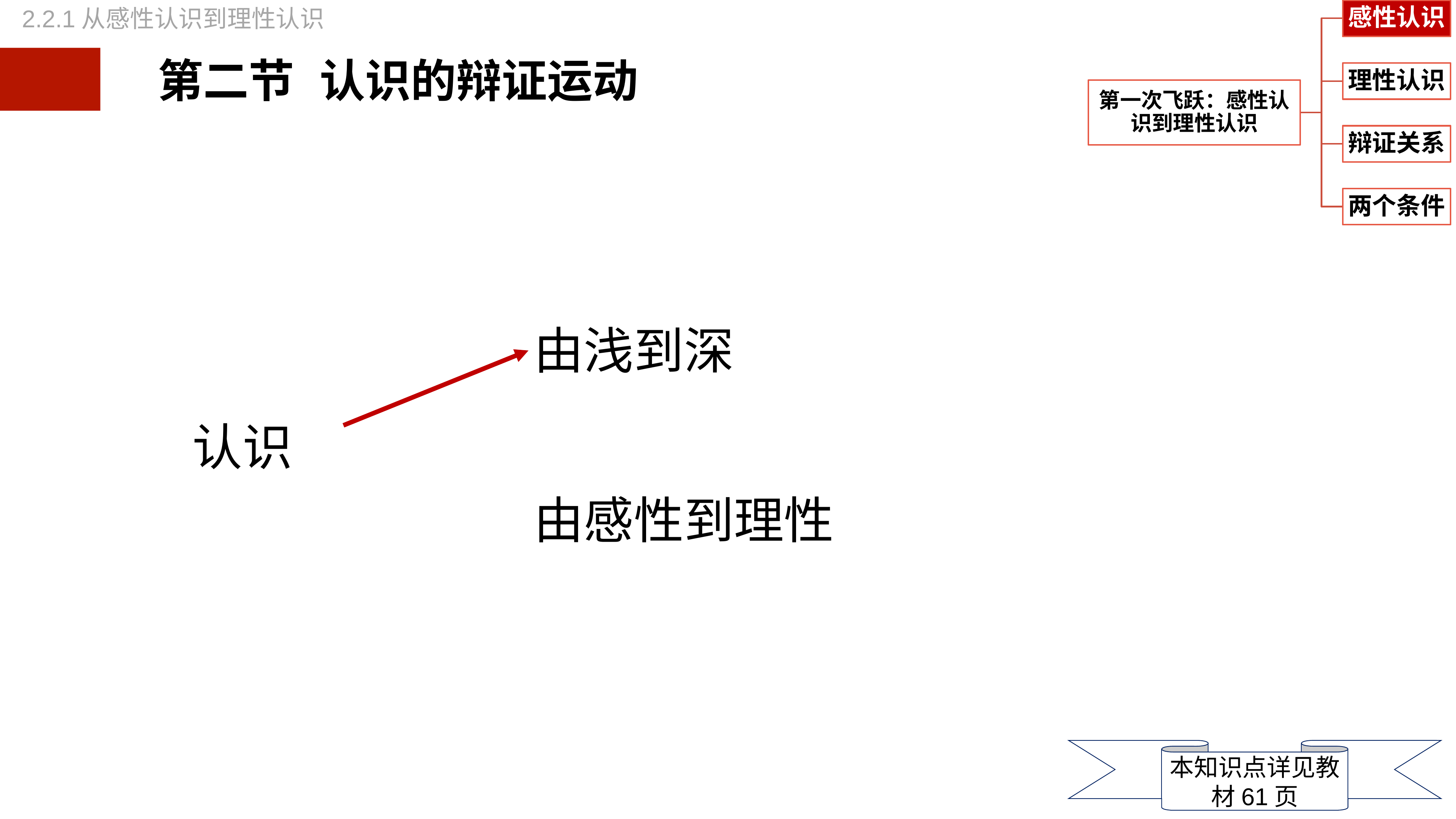

2.2.1从感性认识到理性认识
第一次飞跃：感性认识到理性认识
感性认识
理性认识
辩证关系
两个条件
由浅到深
认识
由感性到理性
本知识点详见教材61页